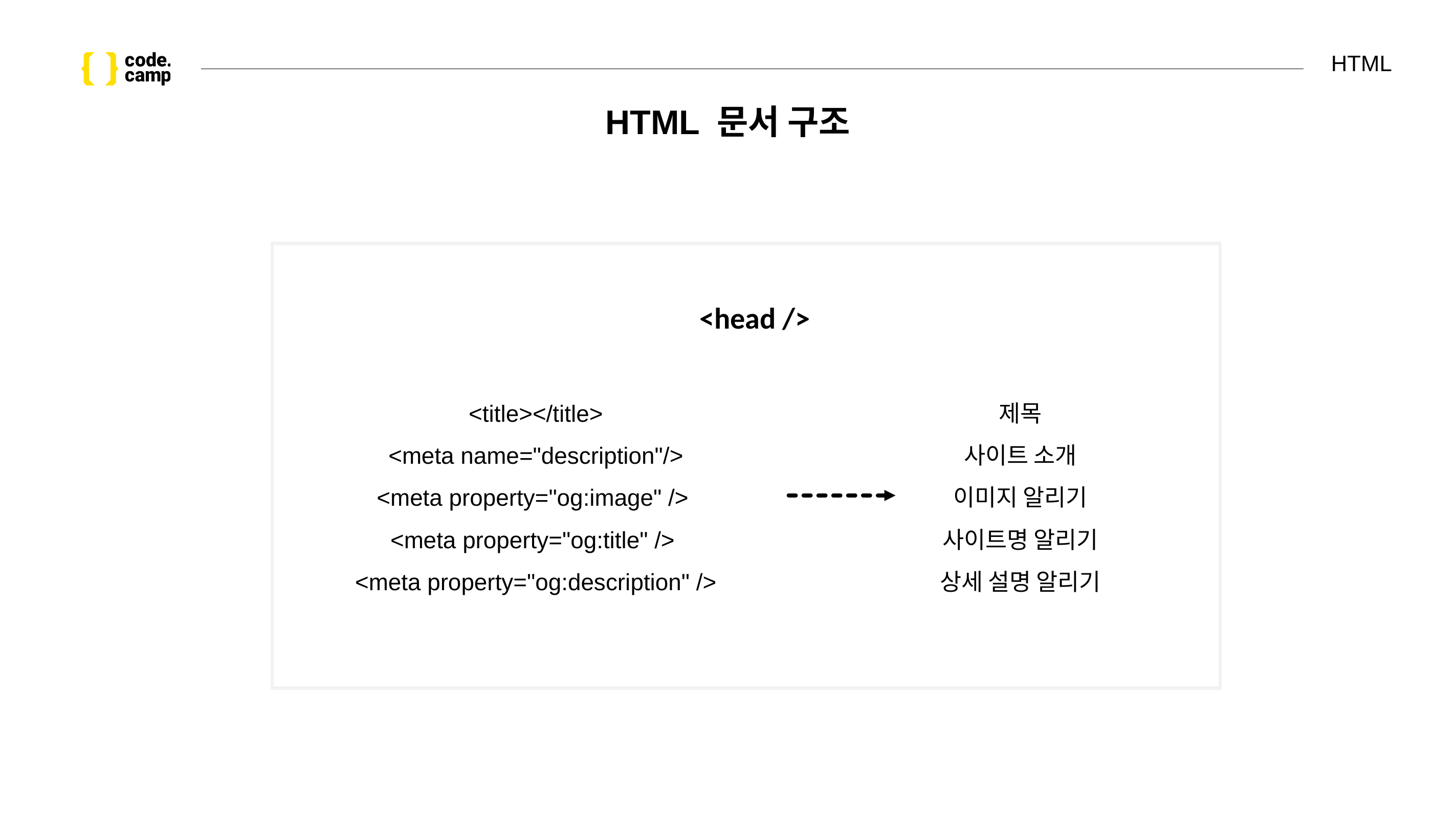

# HTML

HTML 문서 구조

<head />
<title></title>
<meta name="description"/>
<meta property="og:image" />
<meta property="og:title" />
<meta property="og:description" />
제목
사이트 소개
이미지 알리기
사이트명 알리기
상세 설명 알리기